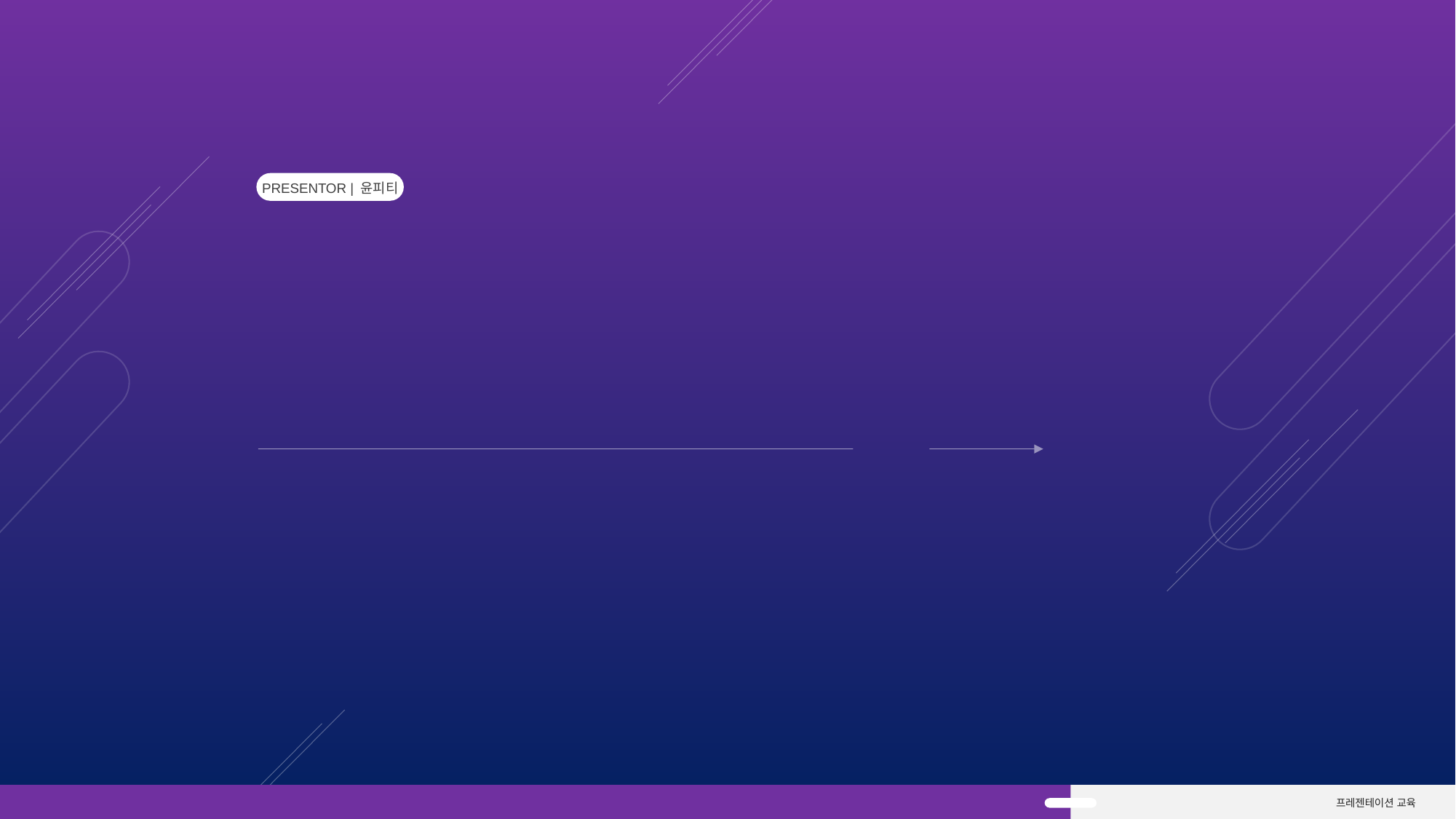

PRESENTOR | 윤피티

지금은
질의응답
시간입니다

TO-BE
LOGO

YPTLAB
프레젠테이션 교육